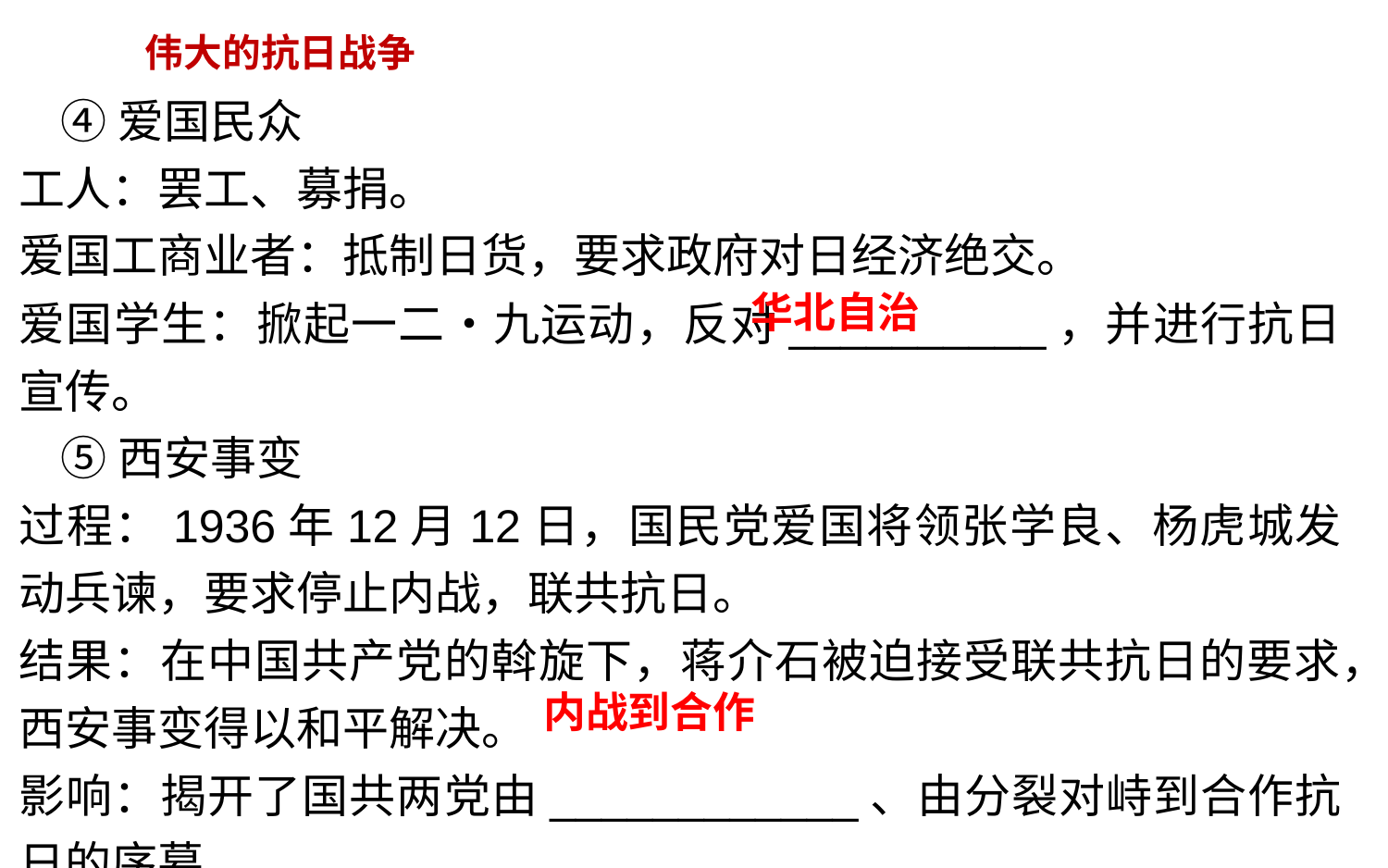

伟大的抗日战争
    ④爱国民众
工人：罢工、募捐。
爱国工商业者：抵制日货，要求政府对日经济绝交。
爱国学生：掀起一二•九运动，反对__________，并进行抗日宣传。
    ⑤西安事变
过程：1936年12月12日，国民党爱国将领张学良、杨虎城发动兵谏，要求停止内战，联共抗日。
结果：在中国共产党的斡旋下，蒋介石被迫接受联共抗日的要求，西安事变得以和平解决。
影响：揭开了国共两党由____________、由分裂对峙到合作抗日的序幕。
华北自治
内战到合作